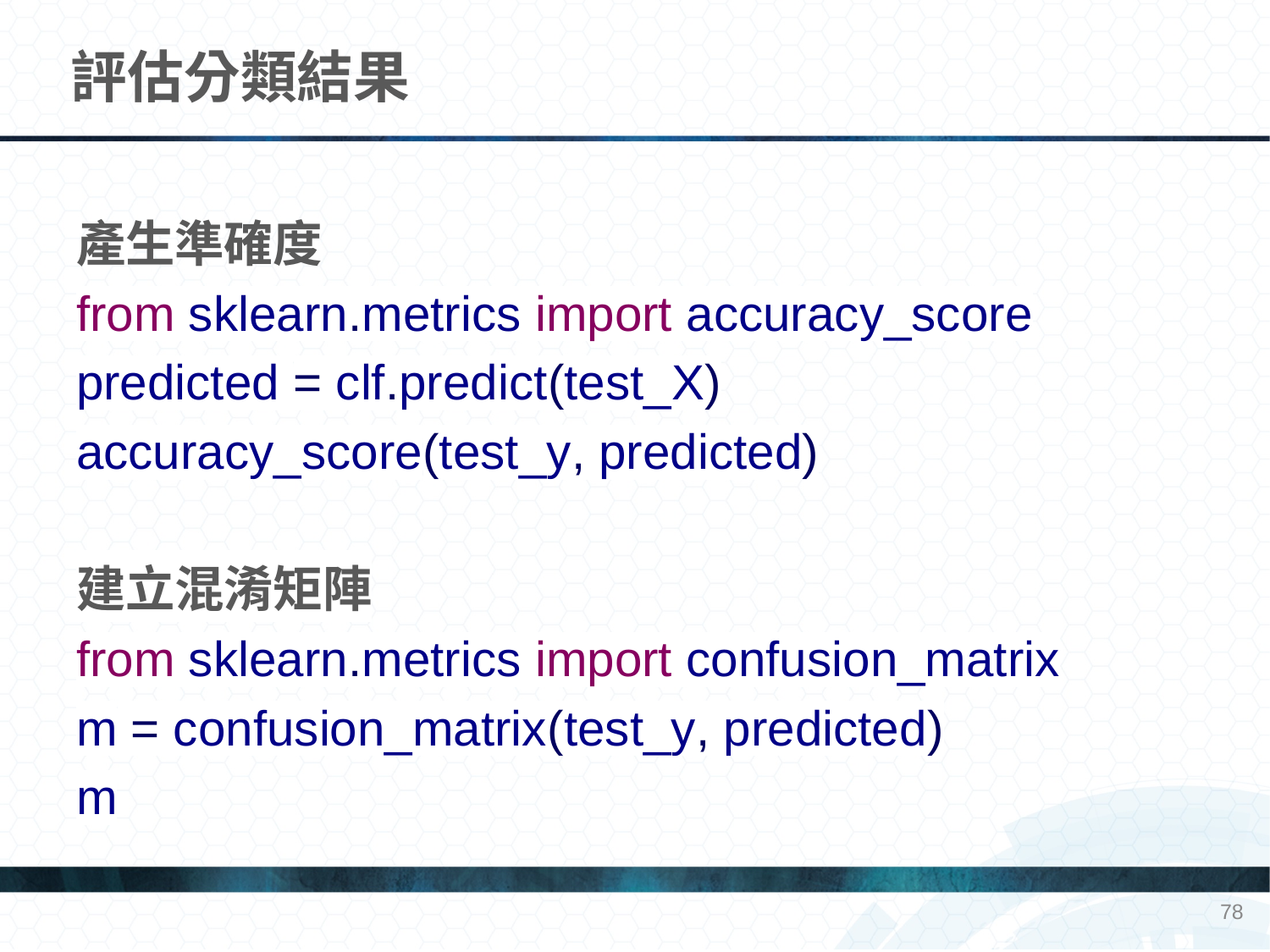

# 評估分類結果
產生準確度
from sklearn.metrics import accuracy_score
predicted = clf.predict(test_X)
accuracy_score(test_y, predicted)

建立混淆矩陣
from sklearn.metrics import confusion_matrix
m = confusion_matrix(test_y, predicted)
m
78